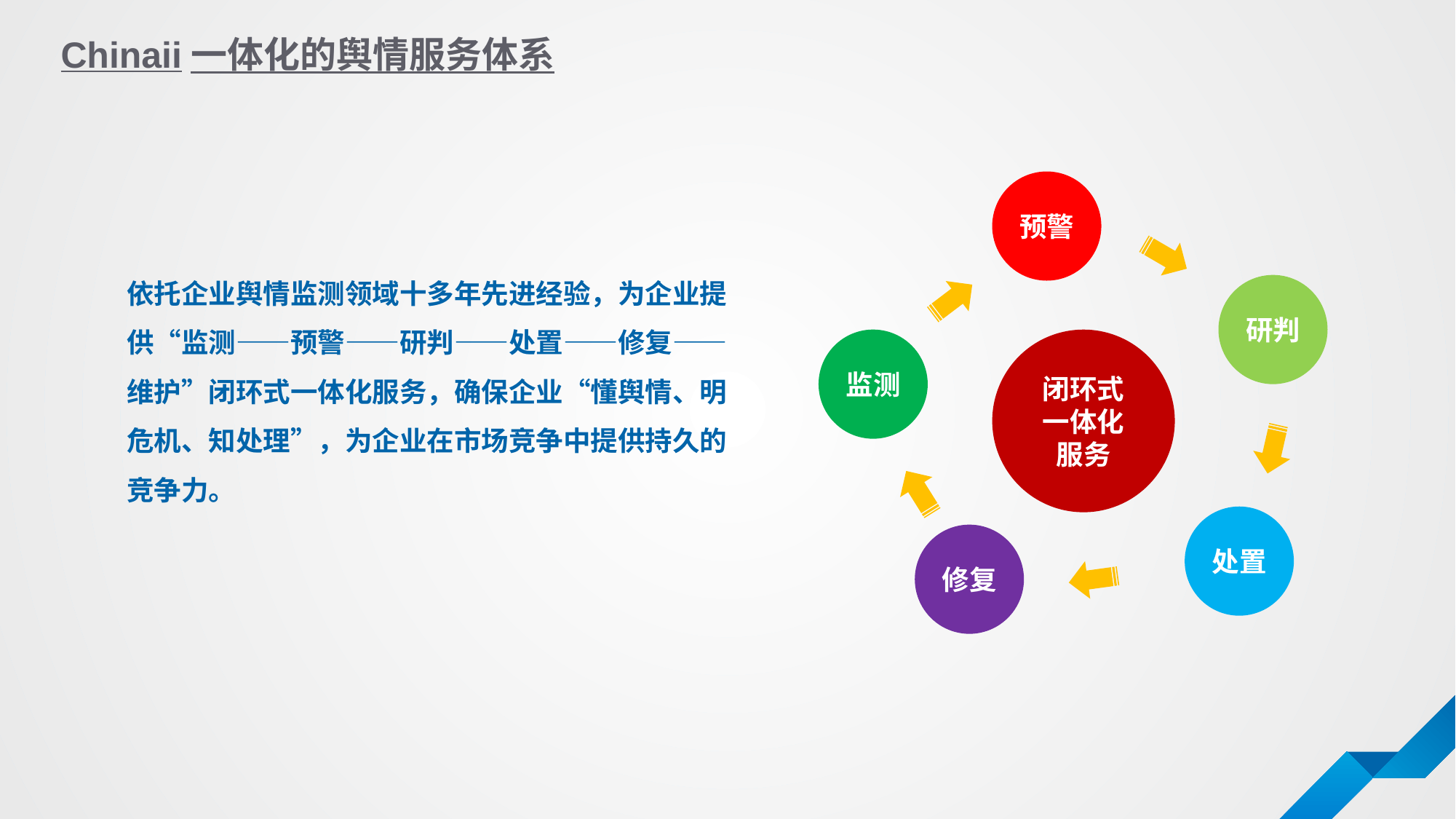

Chinaii一体化的舆情服务体系
预警

研判

监测
闭环式一体化服务

处置
修复

依托企业舆情监测领域十多年先进经验，为企业提供“监测——预警——研判——处置——修复——维护”闭环式一体化服务，确保企业“懂舆情、明危机、知处理”，为企业在市场竞争中提供持久的竞争力。